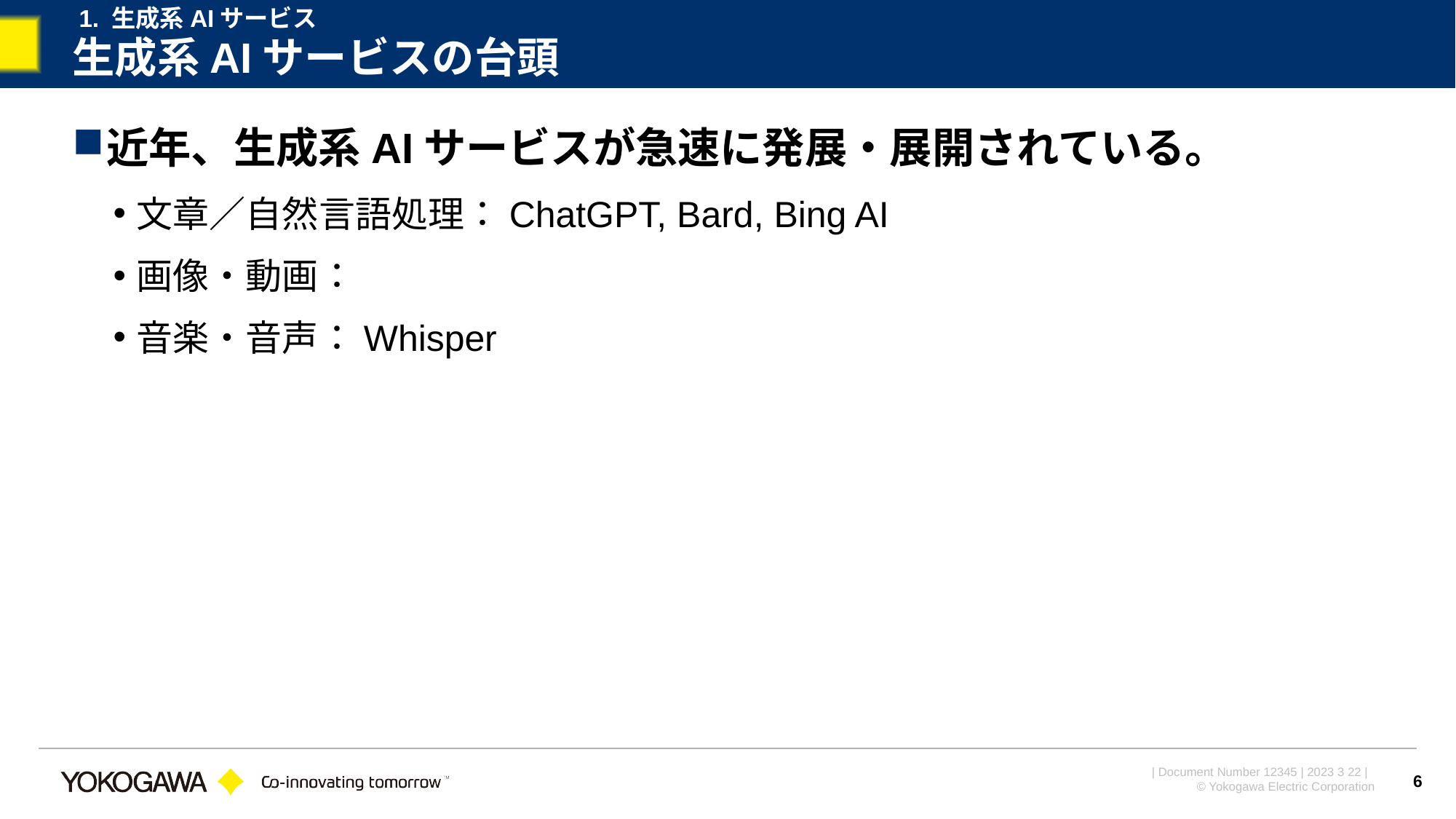

1. 生成系AIサービス
# 生成系AIサービスの台頭
近年、生成系AIサービスが急速に発展・展開されている。
文章／自然言語処理：ChatGPT, Bard, Bing AI
画像・動画：
音楽・音声：Whisper
6